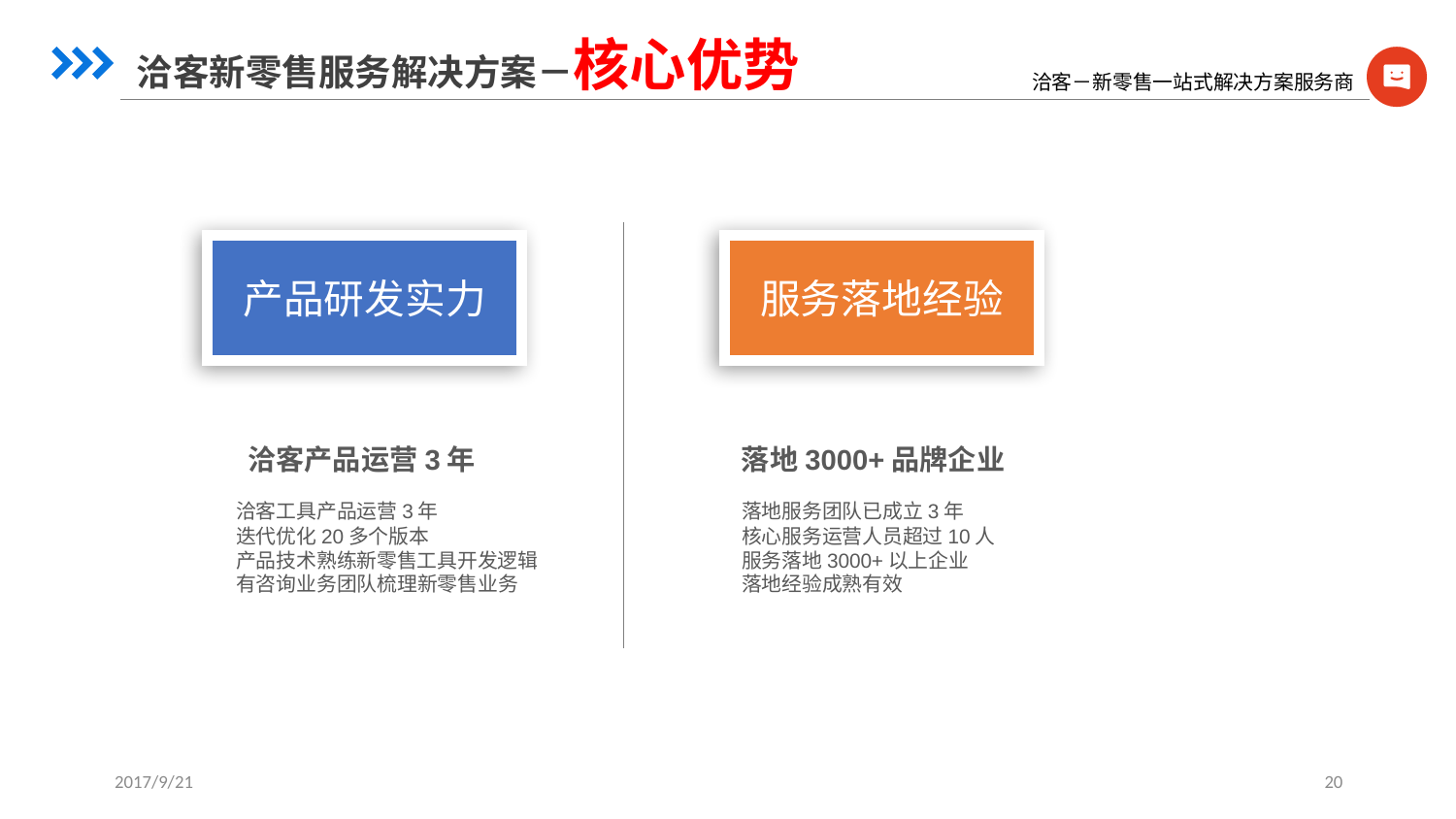

洽客新零售服务解决方案－核心优势

产品研发实力
服务落地经验
洽客产品运营3年
洽客工具产品运营3年
迭代优化20多个版本
产品技术熟练新零售工具开发逻辑
有咨询业务团队梳理新零售业务
落地3000+品牌企业
落地服务团队已成立3年
核心服务运营人员超过10人
服务落地3000+以上企业
落地经验成熟有效
2017/9/21
20